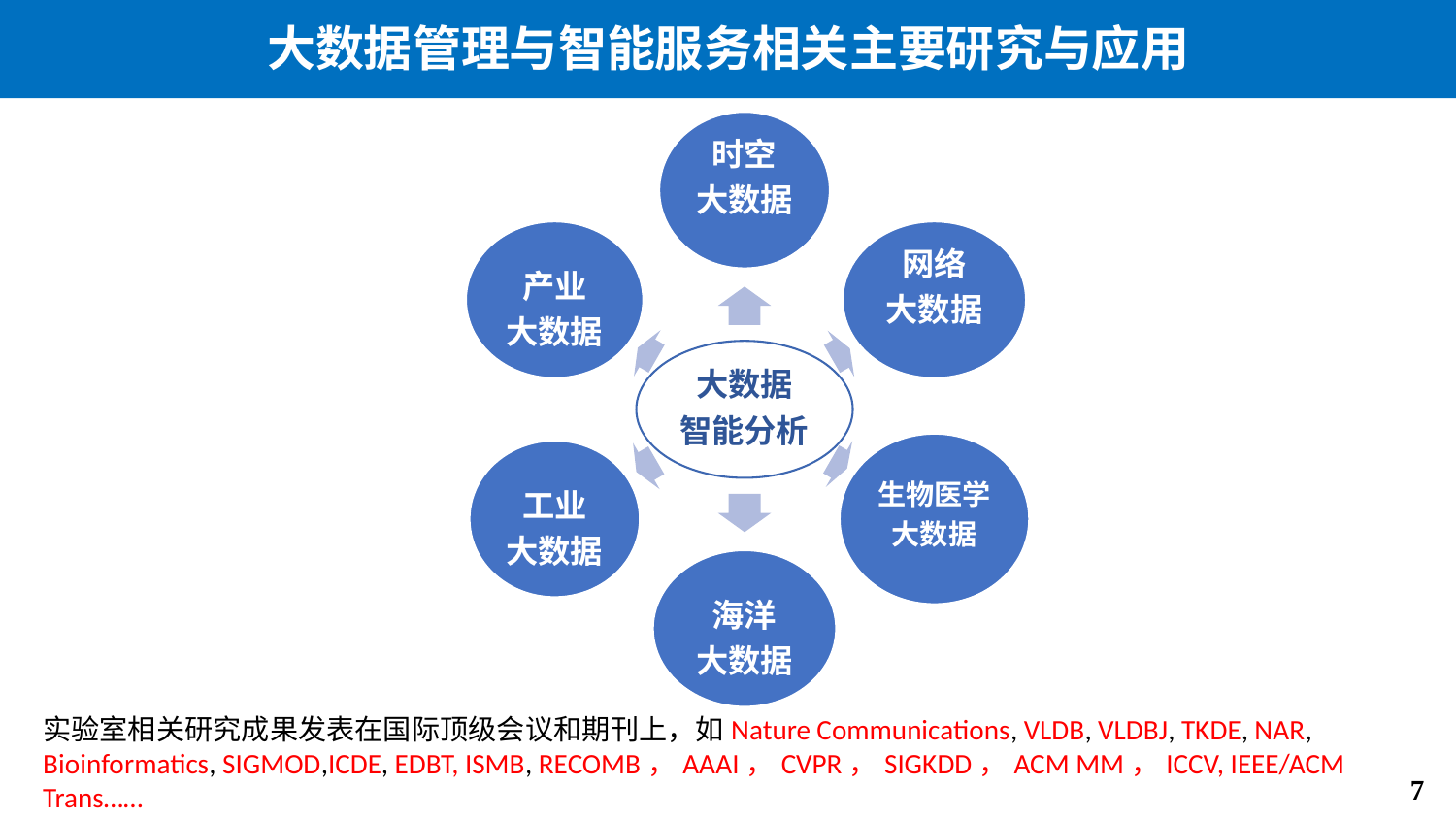

# 大数据管理与智能服务相关主要研究与应用
大数据
智能分析

时空
大数据

网络
大数据

生物医学
大数据

海洋
大数据

工业
大数据

产业
大数据
实验室相关研究成果发表在国际顶级会议和期刊上，如Nature Communications, VLDB, VLDBJ, TKDE, NAR, Bioinformatics, SIGMOD,ICDE, EDBT, ISMB, RECOMB，AAAI，CVPR，SIGKDD，ACM MM，ICCV, IEEE/ACM Trans……